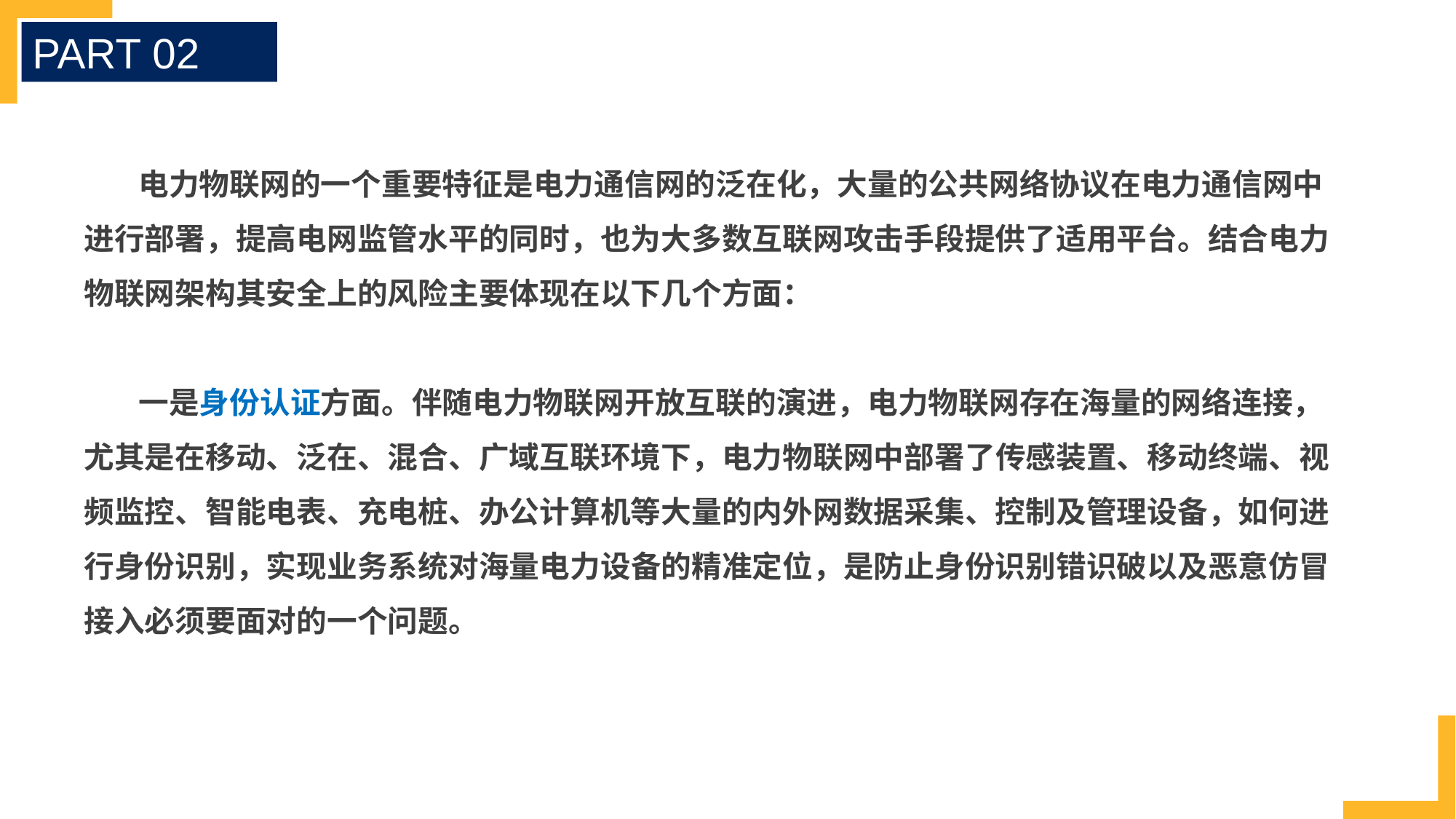

PART 02
电力物联网的一个重要特征是电力通信网的泛在化，大量的公共网络协议在电力通信网中进行部署，提高电网监管水平的同时，也为大多数互联网攻击手段提供了适用平台。结合电力物联网架构其安全上的风险主要体现在以下几个方面：

一是身份认证方面。伴随电力物联网开放互联的演进，电力物联网存在海量的网络连接，尤其是在移动、泛在、混合、广域互联环境下，电力物联网中部署了传感装置、移动终端、视频监控、智能电表、充电桩、办公计算机等大量的内外网数据采集、控制及管理设备，如何进行身份识别，实现业务系统对海量电力设备的精准定位，是防止身份识别错识破以及恶意仿冒接入必须要面对的一个问题。